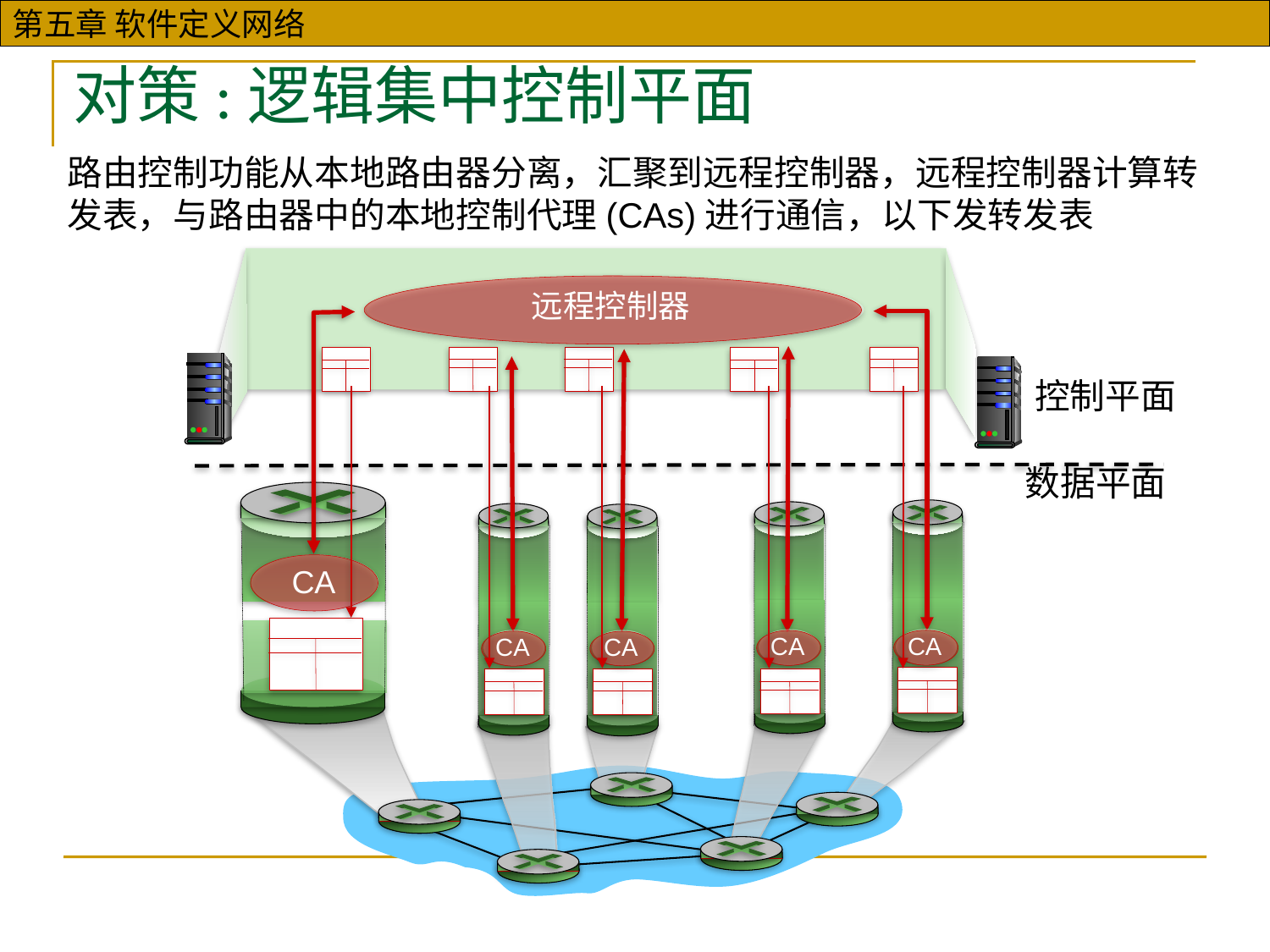

对策:逻辑集中控制平面
路由控制功能从本地路由器分离，汇聚到远程控制器，远程控制器计算转发表，与路由器中的本地控制代理(CAs)进行通信，以下发转发表

远程控制器

CA
CA

CA

CA

CA

控制平面
数据平面